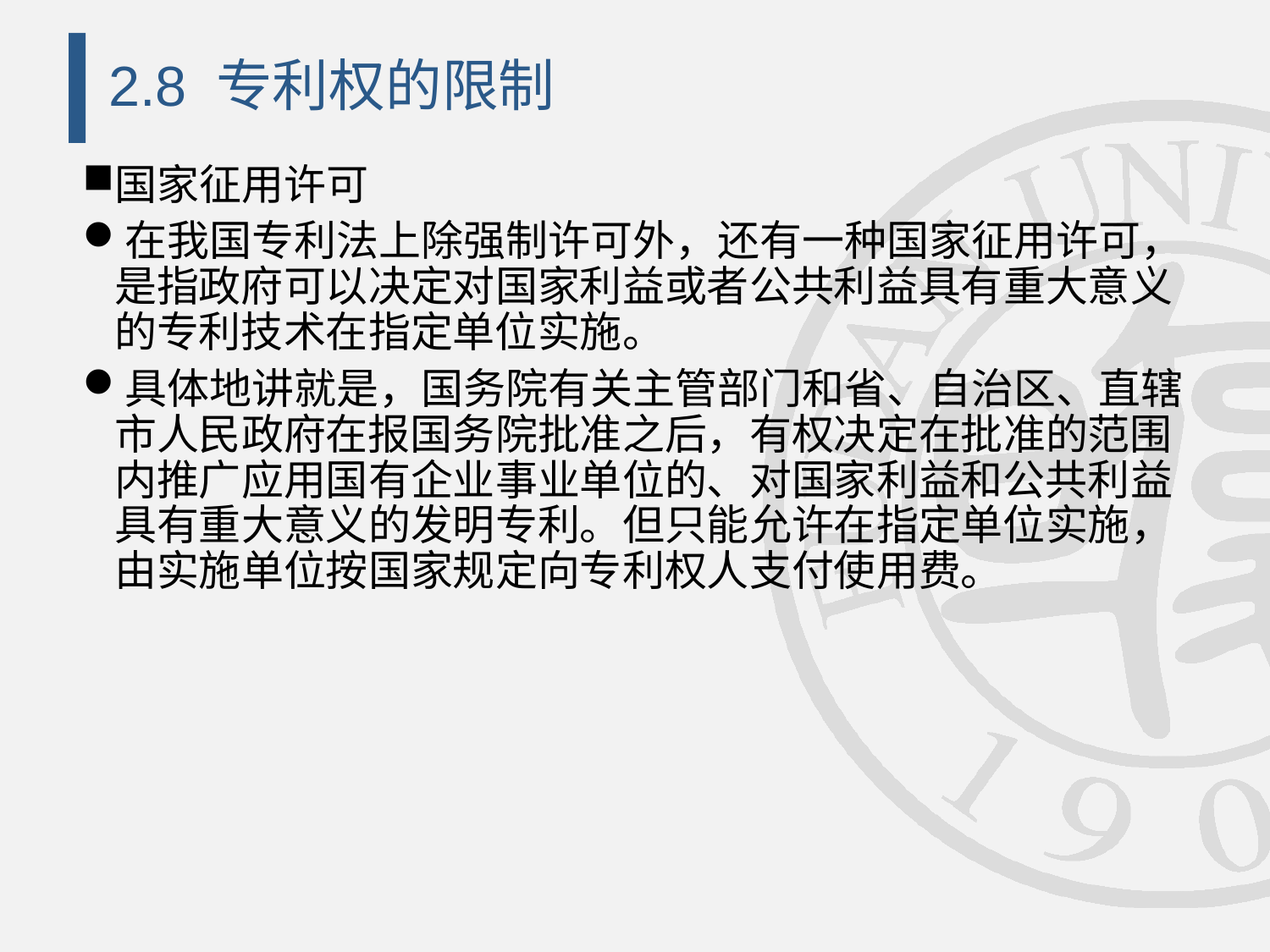

# 2.8 专利权的限制
国家征用许可
在我国专利法上除强制许可外，还有一种国家征用许可，是指政府可以决定对国家利益或者公共利益具有重大意义的专利技术在指定单位实施。
具体地讲就是，国务院有关主管部门和省、自治区、直辖市人民政府在报国务院批准之后，有权决定在批准的范围内推广应用国有企业事业单位的、对国家利益和公共利益具有重大意义的发明专利。但只能允许在指定单位实施，由实施单位按国家规定向专利权人支付使用费。